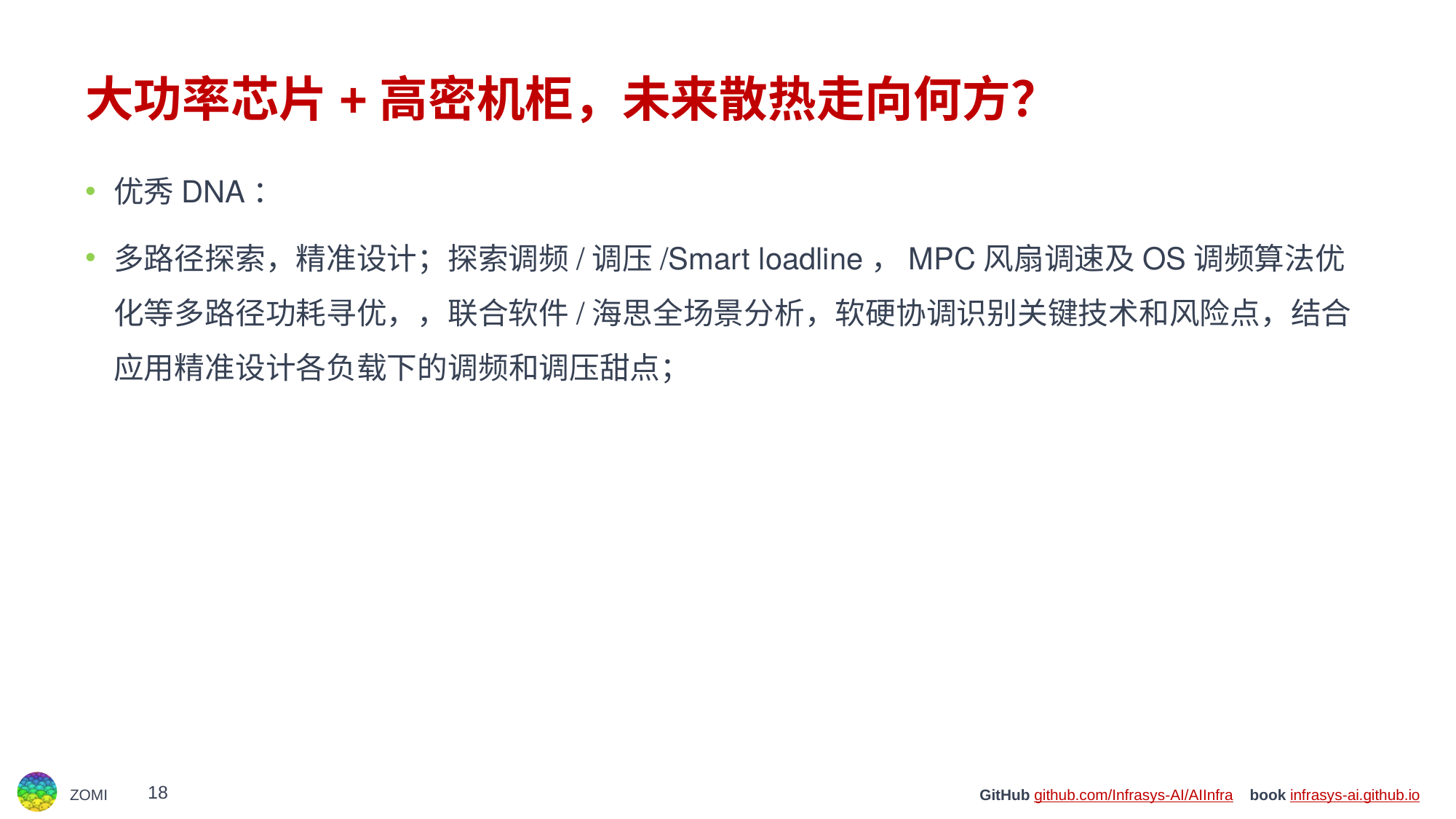

# 大功率芯片+高密机柜，未来散热走向何方？
优秀DNA：
多路径探索，精准设计；探索调频/调压/Smart loadline，MPC风扇调速及OS调频算法优化等多路径功耗寻优，，联合软件/海思全场景分析，软硬协调识别关键技术和风险点，结合应用精准设计各负载下的调频和调压甜点；